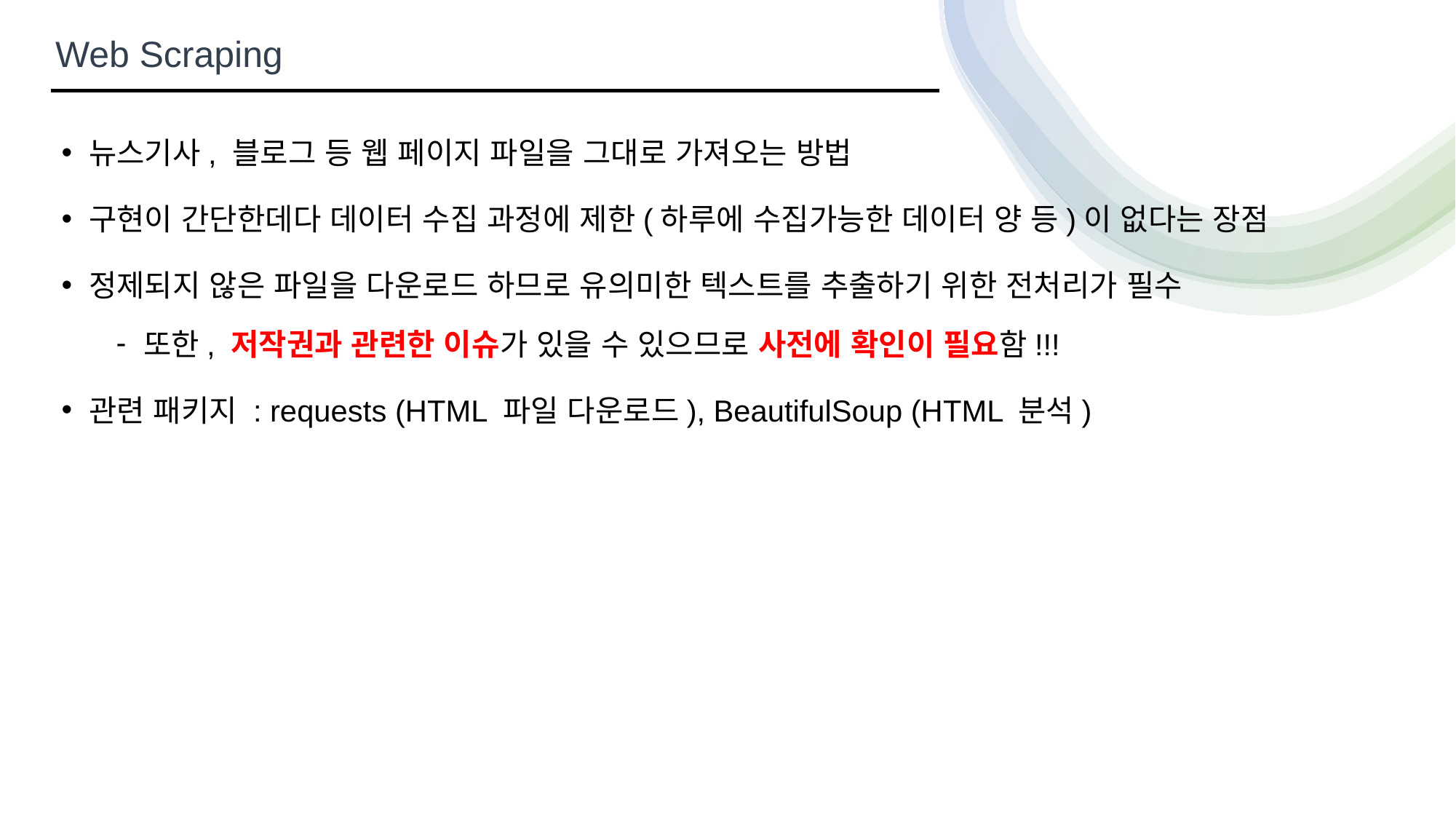

Web Scraping
뉴스기사, 블로그 등 웹 페이지 파일을 그대로 가져오는 방법
구현이 간단한데다 데이터 수집 과정에 제한(하루에 수집가능한 데이터 양 등)이 없다는 장점
정제되지 않은 파일을 다운로드 하므로 유의미한 텍스트를 추출하기 위한 전처리가 필수
또한, 저작권과 관련한 이슈가 있을 수 있으므로 사전에 확인이 필요함!!!
관련 패키지 : requests (HTML 파일 다운로드), BeautifulSoup (HTML 분석)